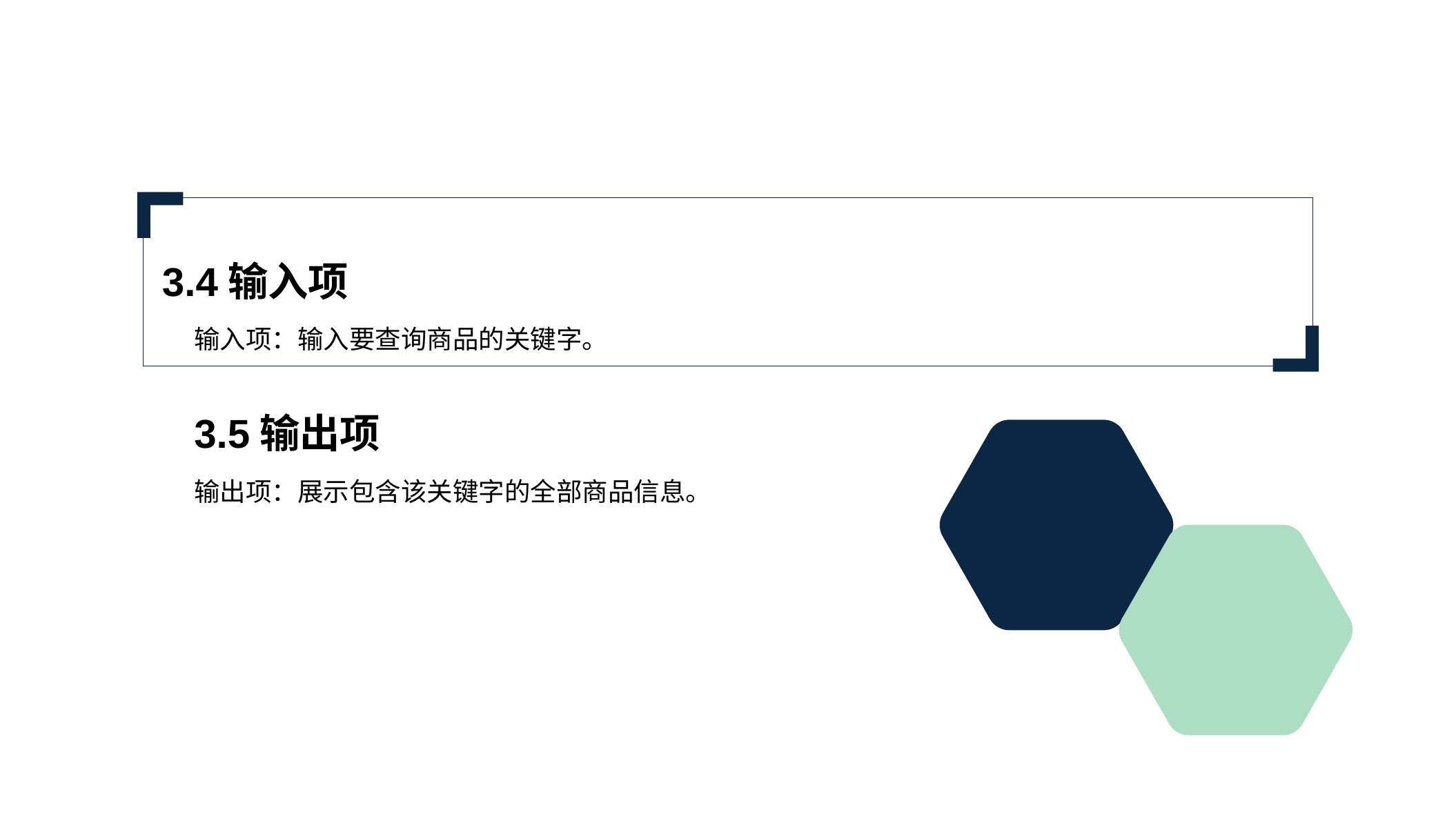

3.4输入项
输入项：输入要查询商品的关键字。
3.5输出项
输出项：展示包含该关键字的全部商品信息。